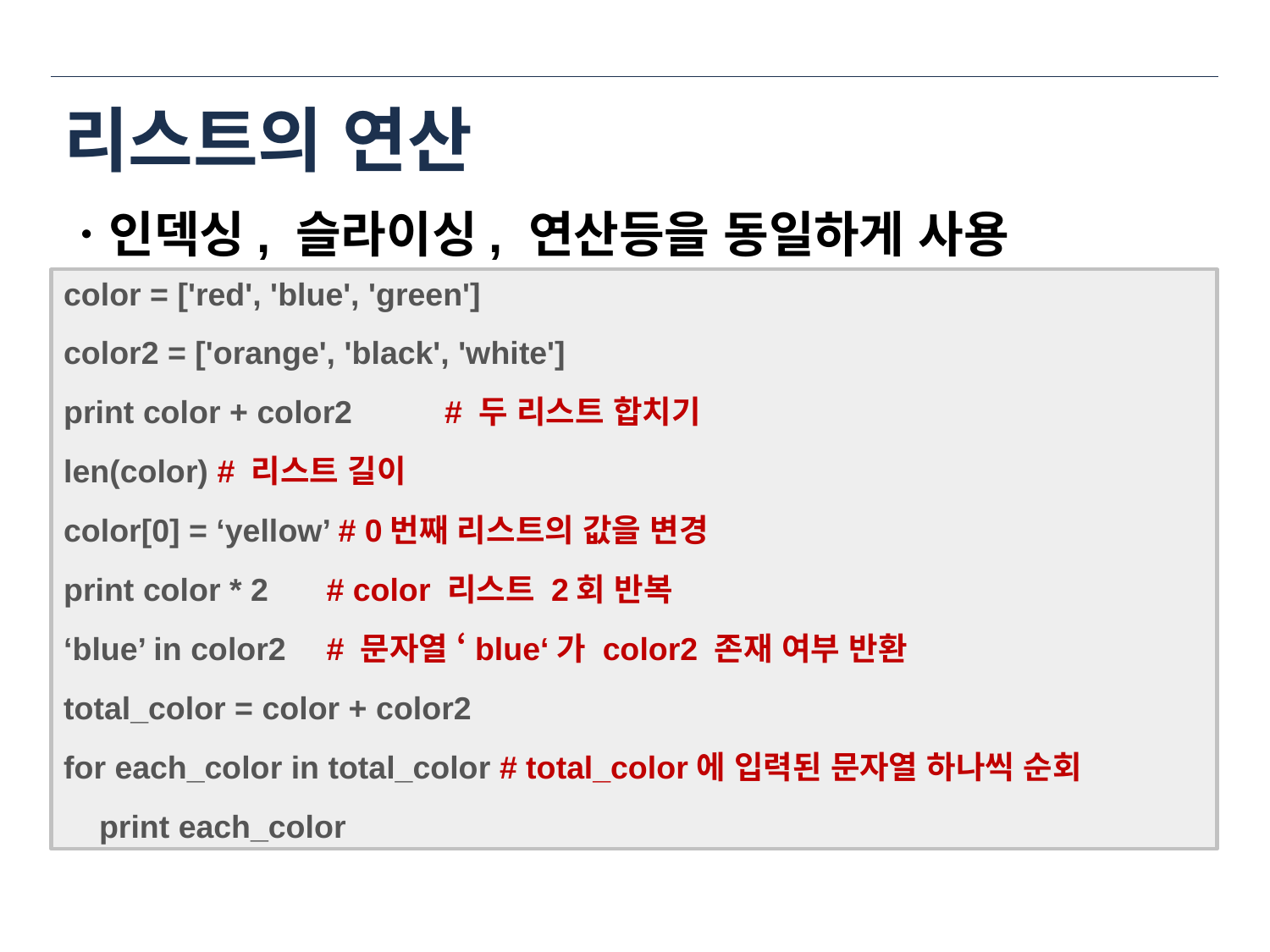

# 리스트의 연산
ㆍ인덱싱, 슬라이싱, 연산등을 동일하게 사용
color = ['red', 'blue', 'green']
color2 = ['orange', 'black', 'white']
print color + color2	# 두 리스트 합치기
len(color) # 리스트 길이
color[0] = ‘yellow’ # 0번째 리스트의 값을 변경
print color * 2	 # color 리스트 2회 반복
‘blue’ in color2	 # 문자열 ‘blue‘가 color2 존재 여부 반환
total_color = color + color2
for each_color in total_color # total_color에 입력된 문자열 하나씩 순회
    print each_color